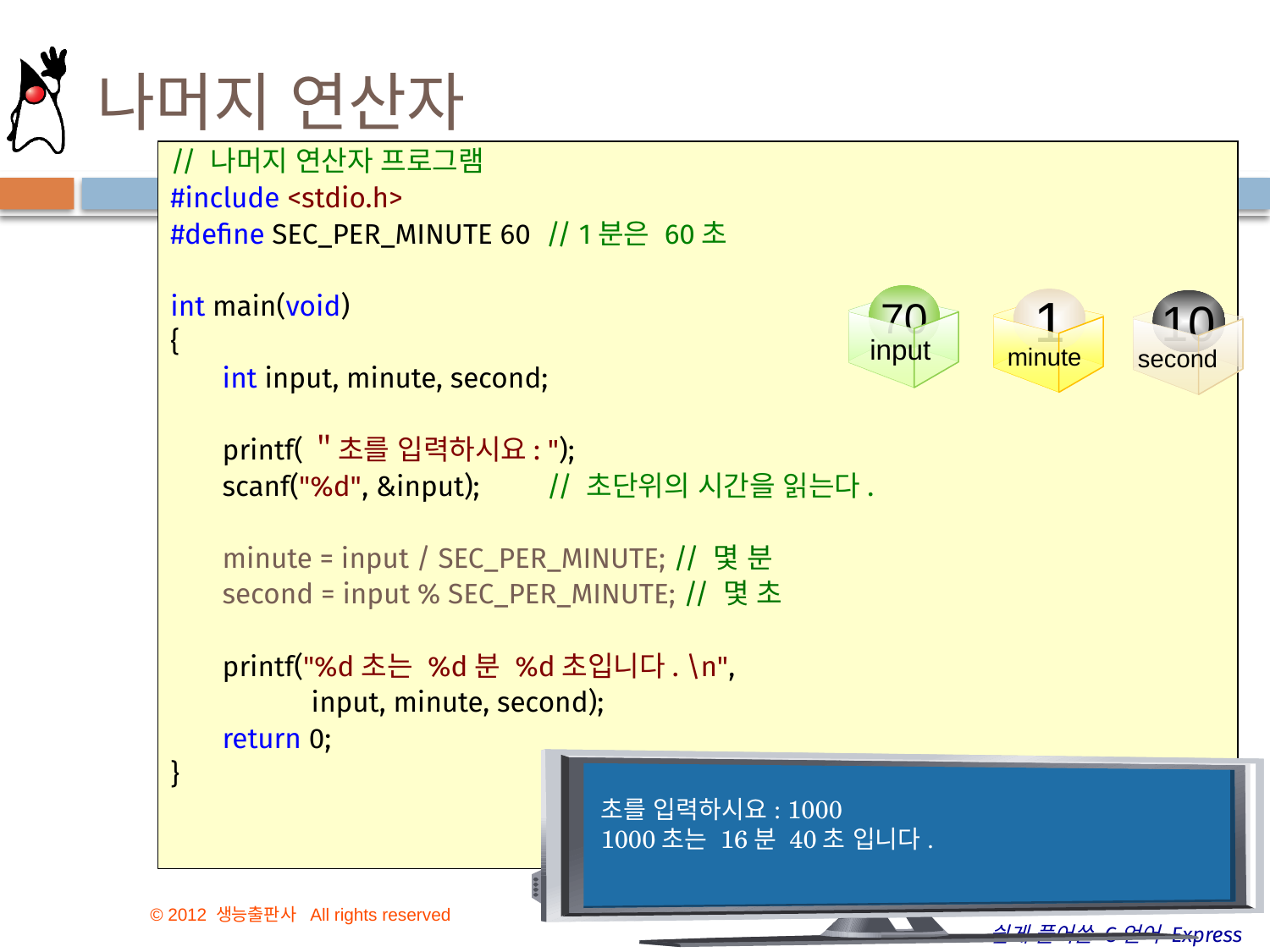

# 나머지 연산자
// 나머지 연산자 프로그램
#include <stdio.h>
#define SEC_PER_MINUTE 60  // 1분은 60초

int main(void)
{
       int input, minute, second;

       printf(＂초를 입력하시요: ");
       scanf("%d", &input);         // 초단위의 시간을 읽는다.

       minute = input / SEC_PER_MINUTE; // 몇 분
       second = input % SEC_PER_MINUTE; // 몇 초

       printf("%d초는 %d분 %d초입니다. \n",
                   input, minute, second);
       return 0;
}
70
1
10

input
minute
second

초를 입력하시요: 1000
1000초는 16분 40초 입니다.